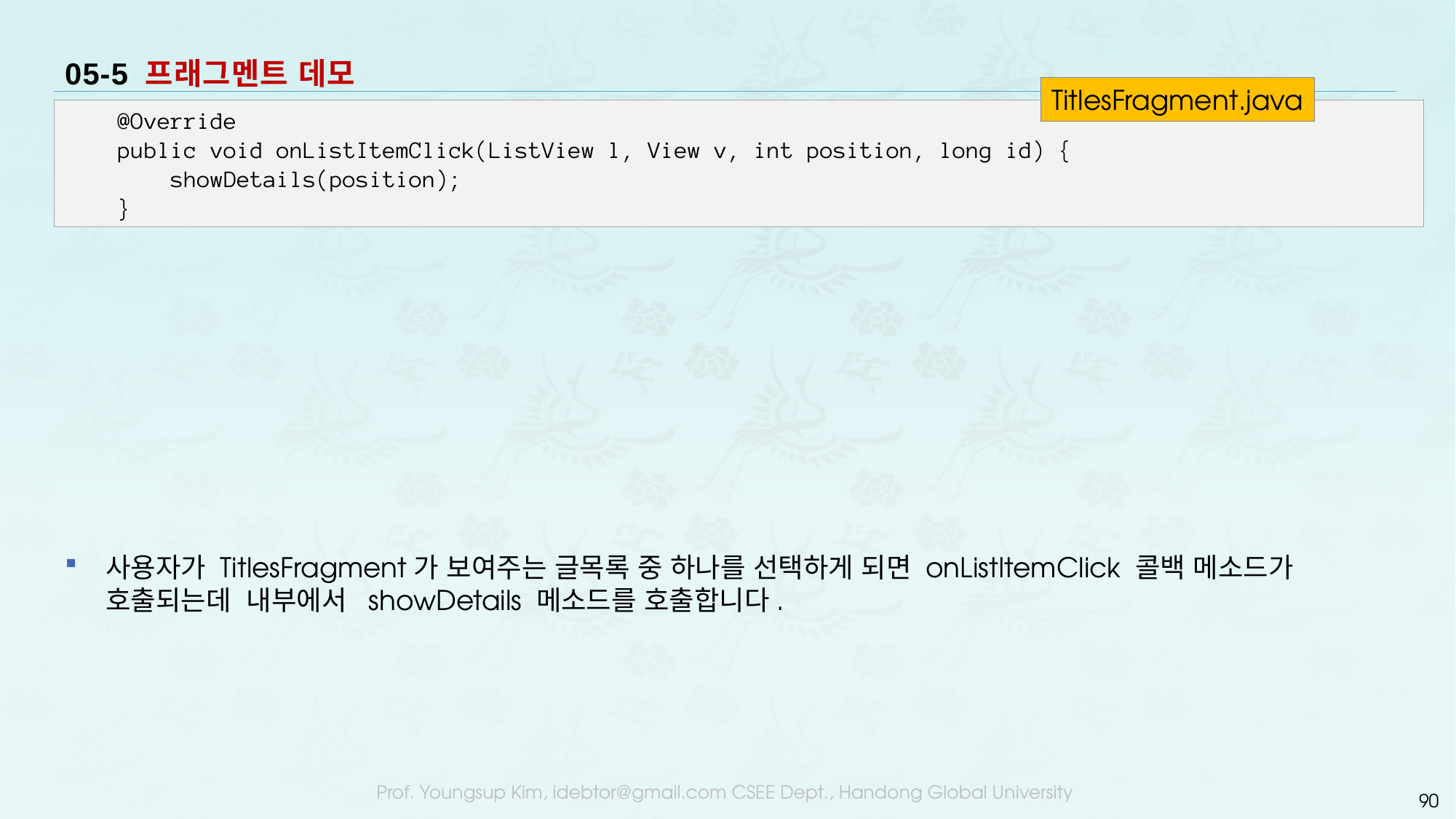

# 05-5 프래그멘트 데모
TitlesFragment.java

사용자가 TitlesFragment가 보여주는 글목록 중 하나를 선택하게 되면 onListItemClick 콜백 메소드가 호출되는데  내부에서  showDetails 메소드를 호출합니다.
    @Override
    public void onListItemClick(ListView l, View v, int position, long id) {
        showDetails(position);
    }
90